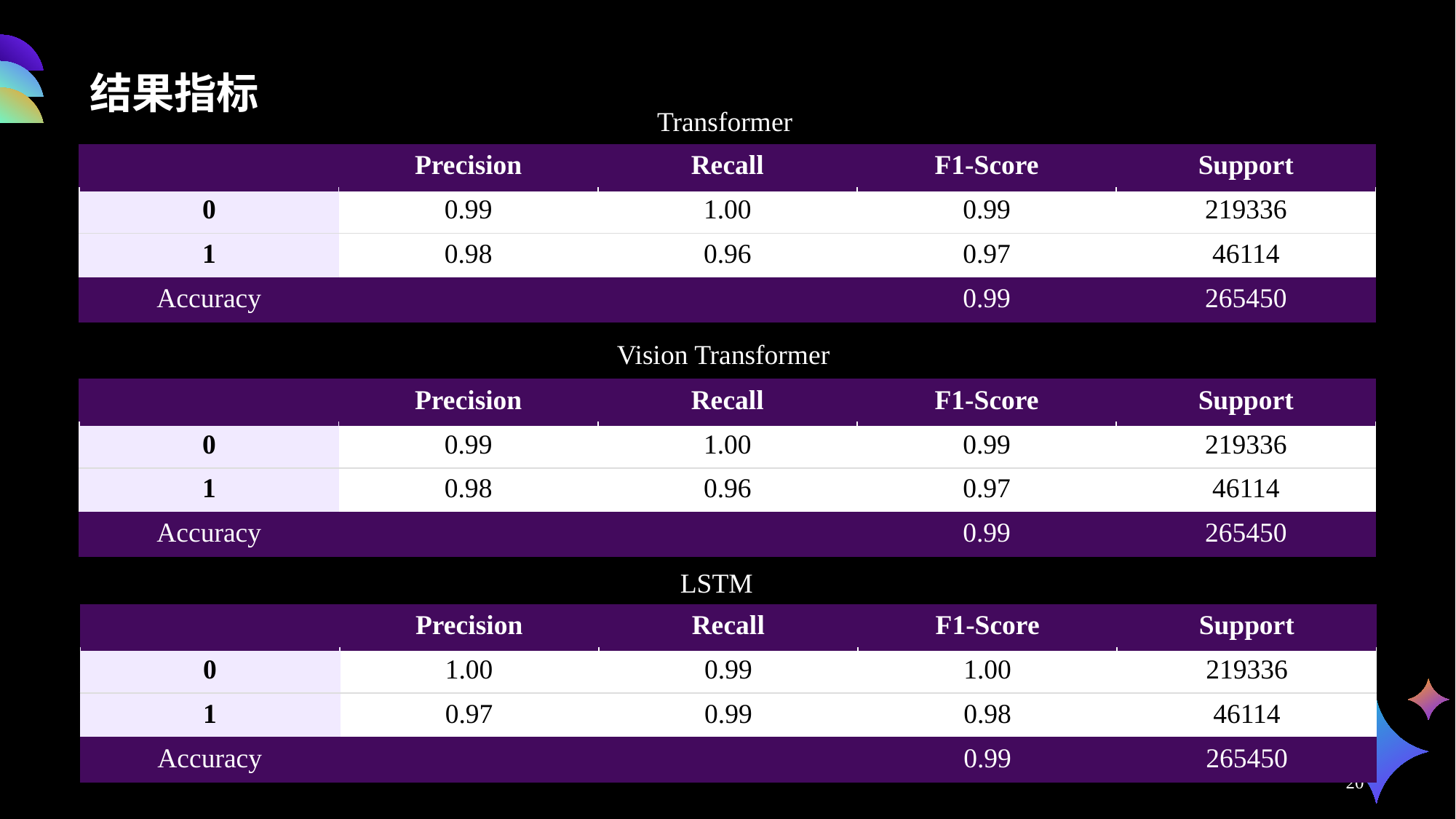

# 结果指标
Transformer
|  | Precision | Recall | F1-Score | Support |
| --- | --- | --- | --- | --- |
| 0 | 0.99 | 1.00 | 0.99 | 219336 |
| 1 | 0.98 | 0.96 | 0.97 | 46114 |
| Accuracy |  |  | 0.99 | 265450 |
Vision Transformer
|  | Precision | Recall | F1-Score | Support |
| --- | --- | --- | --- | --- |
| 0 | 0.99 | 1.00 | 0.99 | 219336 |
| 1 | 0.98 | 0.96 | 0.97 | 46114 |
| Accuracy |  |  | 0.99 | 265450 |
LSTM
|  | Precision | Recall | F1-Score | Support |
| --- | --- | --- | --- | --- |
| 0 | 1.00 | 0.99 | 1.00 | 219336 |
| 1 | 0.97 | 0.99 | 0.98 | 46114 |
| Accuracy |  |  | 0.99 | 265450 |
20